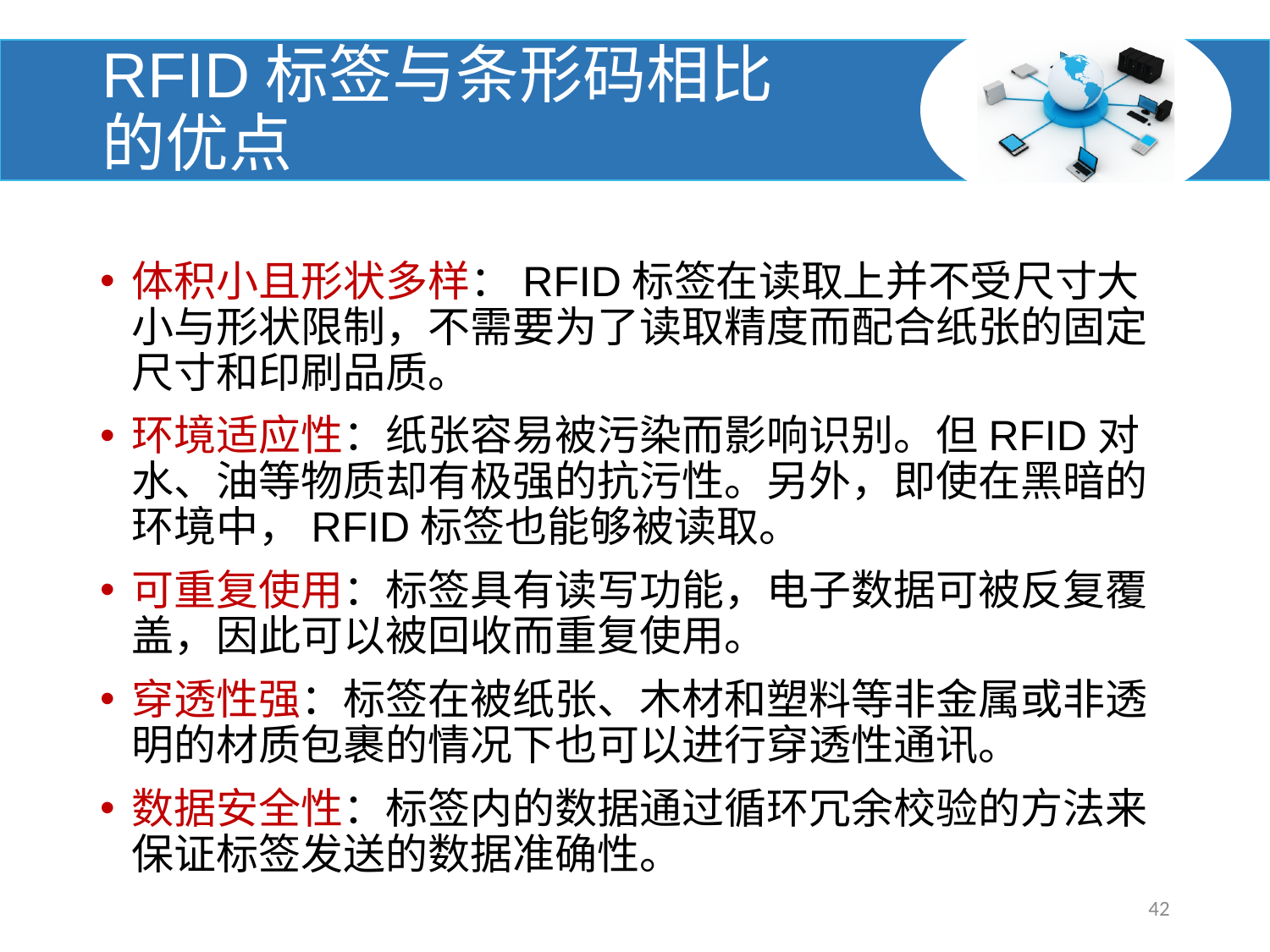

# RFID标签与条形码相比 的优点
体积小且形状多样：RFID标签在读取上并不受尺寸大小与形状限制，不需要为了读取精度而配合纸张的固定尺寸和印刷品质。
环境适应性：纸张容易被污染而影响识别。但RFID对水、油等物质却有极强的抗污性。另外，即使在黑暗的环境中，RFID标签也能够被读取。
可重复使用：标签具有读写功能，电子数据可被反复覆盖，因此可以被回收而重复使用。
穿透性强：标签在被纸张、木材和塑料等非金属或非透明的材质包裹的情况下也可以进行穿透性通讯。
数据安全性：标签内的数据通过循环冗余校验的方法来保证标签发送的数据准确性。

42